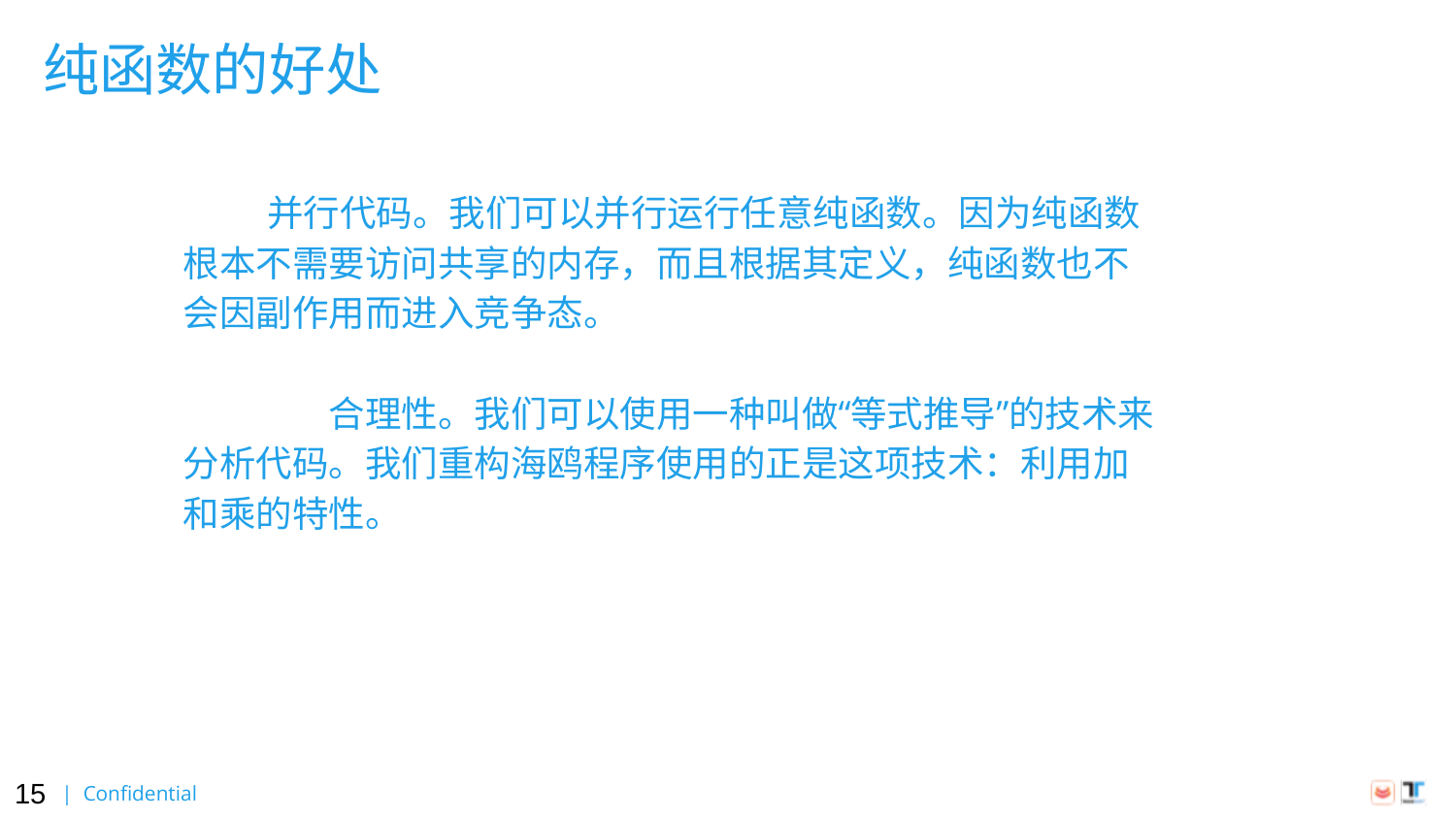

# 纯函数的好处
        并行代码。我们可以并行运行任意纯函数。因为纯函数根本不需要访问共享的内存，而且根据其定义，纯函数也不会因副作用而进入竞争态。

	合理性。我们可以使用一种叫做“等式推导”的技术来分析代码。我们重构海鸥程序使用的正是这项技术：利用加和乘的特性。
15